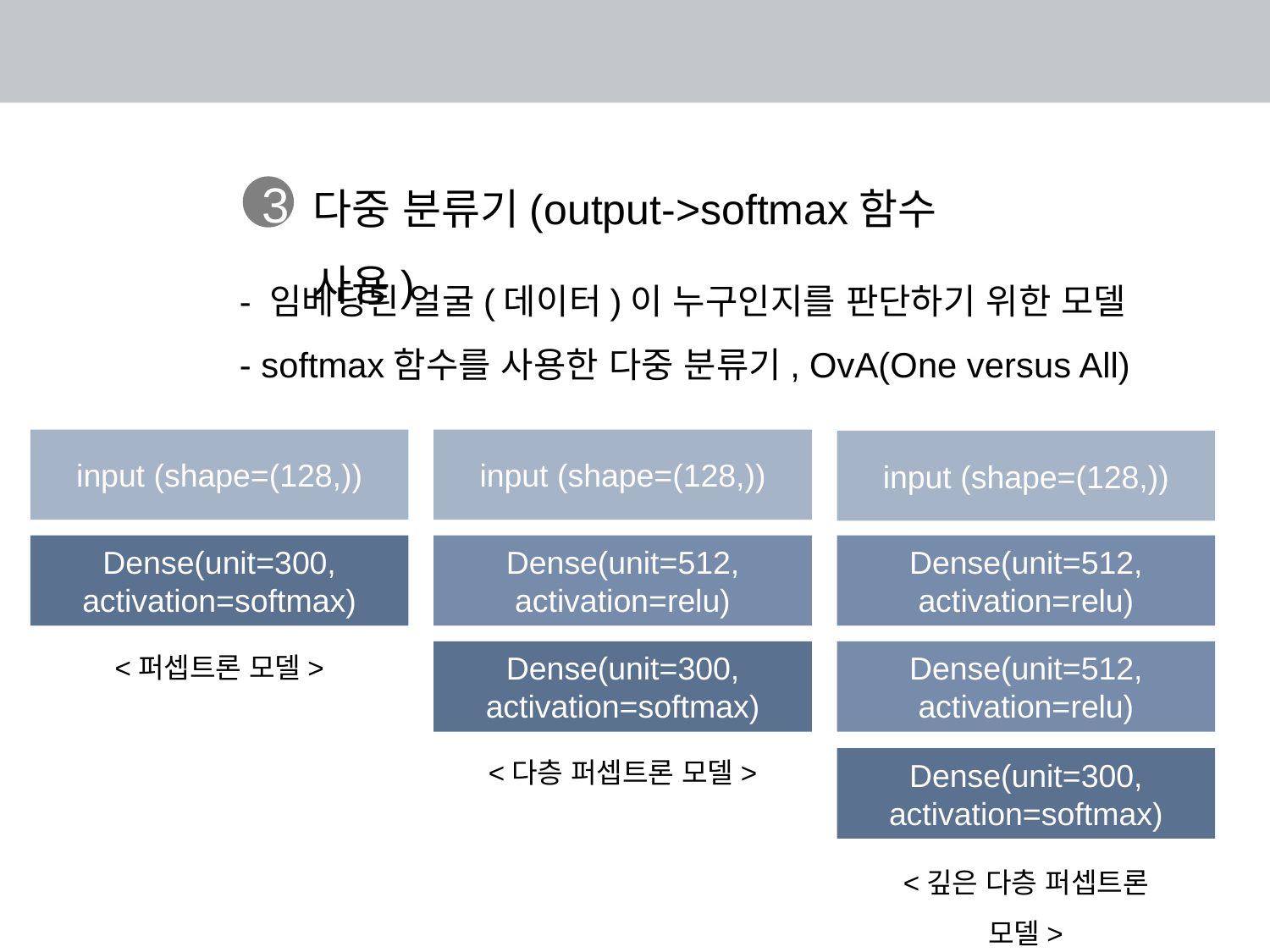

- 모	델
다중 분류기(output->softmax함수 사용)
3

- 임베딩된 얼굴(데이터)이 누구인지를 판단하기 위한 모델
- softmax함수를 사용한 다중 분류기, OvA(One versus All)

input (shape=(128,))
Dense(unit=300, activation=softmax)
input (shape=(128,))
Dense(unit=512, activation=relu)
Dense(unit=300, activation=softmax)
input (shape=(128,))
Dense(unit=512, activation=relu)
Dense(unit=512, activation=relu)
Dense(unit=300, activation=softmax)
<퍼셉트론 모델>
<다층 퍼셉트론 모델>
<깊은 다층 퍼셉트론 모델>